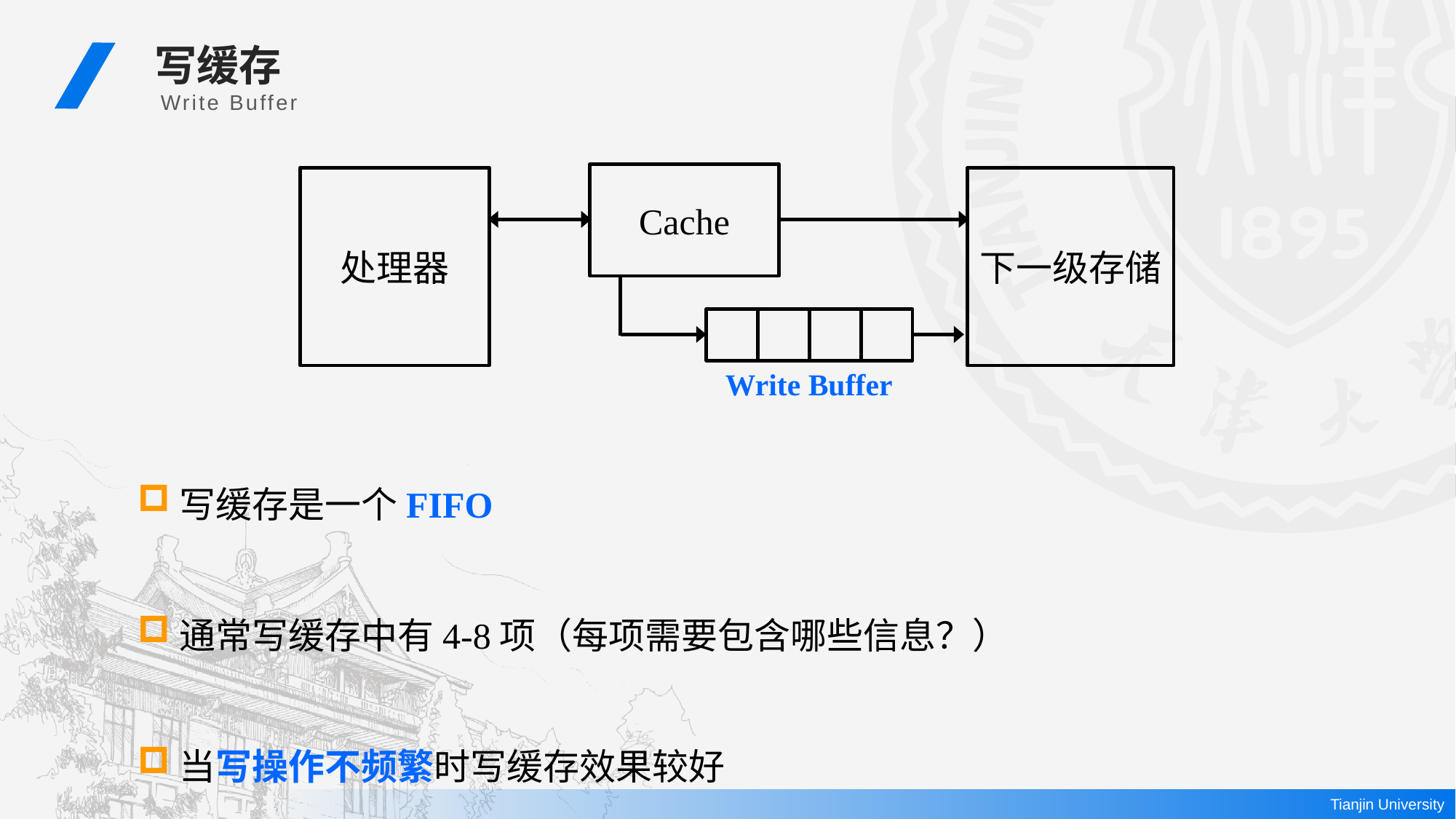

写缓存
  Write Buffer
Cache
处理器
下一级存储

Write Buffer
写缓存是一个FIFO

通常写缓存中有4-8项（每项需要包含哪些信息？）

当写操作不频繁时写缓存效果较好